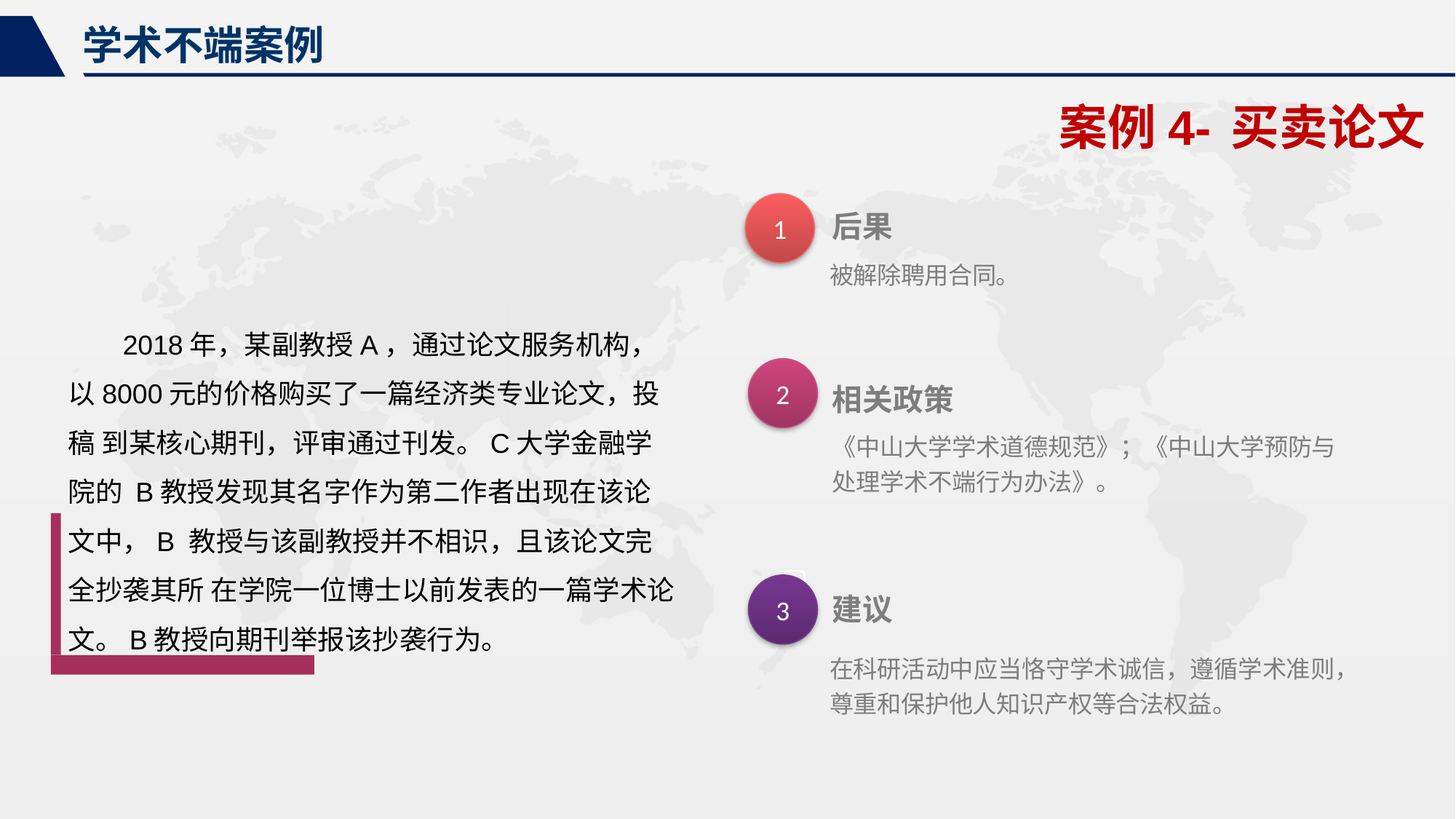

学术不端案例

案例4-买卖论文

1
后果

被解除聘用合同。

2018年，某副教授A，通过论文服务机构，以8000元的价格购买了一篇经济类专业论文，投稿 到某核心期刊，评审通过刊发。C大学金融学院的 B教授发现其名字作为第二作者出现在该论文中，B 教授与该副教授并不相识，且该论文完全抄袭其所 在学院一位博士以前发表的一篇学术论文。B教授向期刊举报该抄袭行为。

2
相关政策

《中山大学学术道德规范》；《中山大学预防与 处理学术不端行为办法》。

3
建议
在科研活动中应当恪守学术诚信，遵循学术准则，

尊重和保护他人知识产权等合法权益。